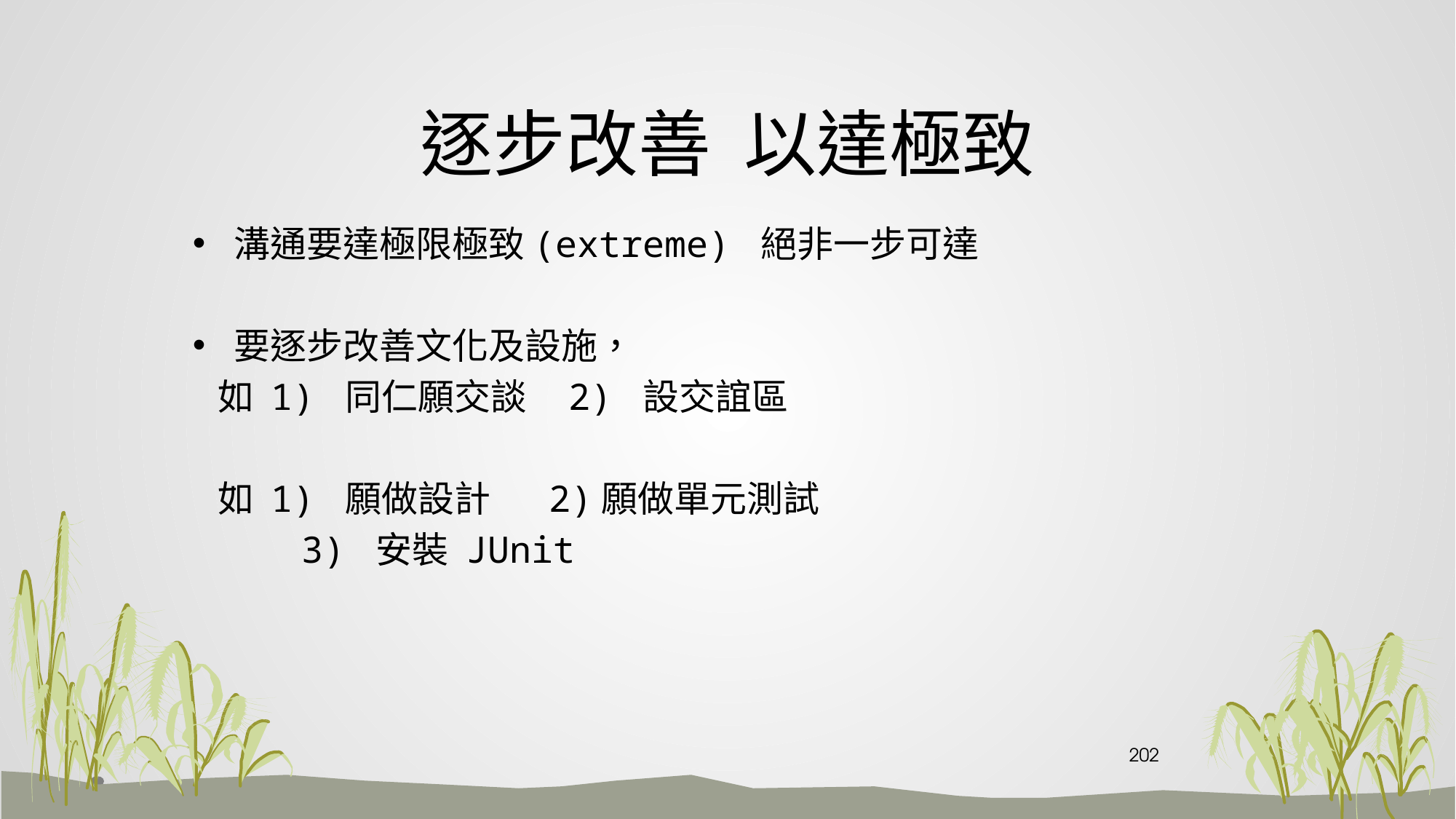

# 逐步改善  以達極致
溝通要達極限極致(extreme) 絕非一步可達

要逐步改善文化及設施，
  如 1) 同仁願交談    2) 設交誼區

  如 1) 願做設計      2)願做單元測試
     3) 安裝 JUnit
202